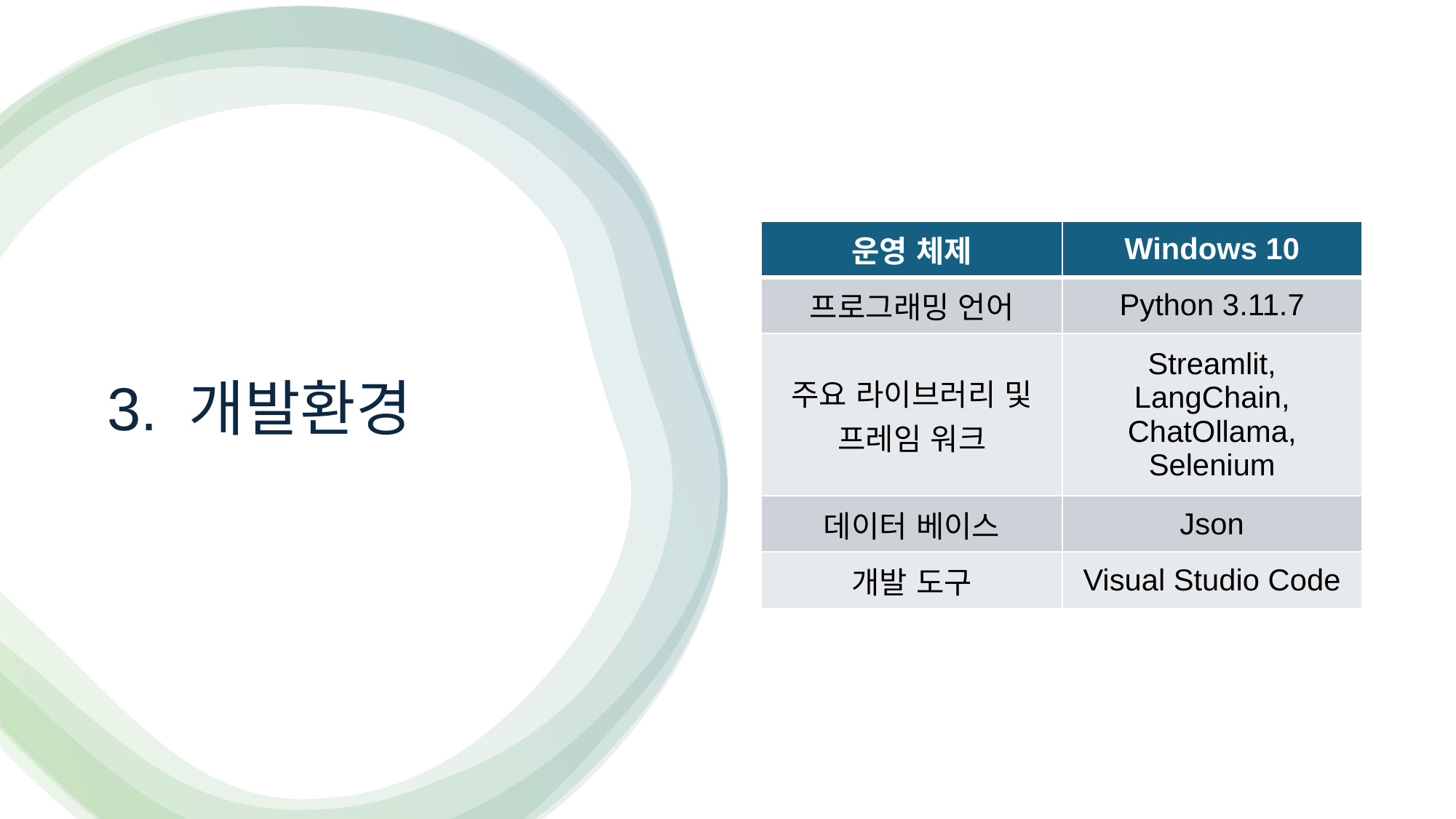

| 운영 체제 | Windows 10 |
| --- | --- |
| 프로그래밍 언어 | Python 3.11.7 |
| 주요 라이브러리 및 프레임 워크 | Streamlit, LangChain, ChatOllama, Selenium |
| 데이터 베이스 | Json |
| 개발 도구 | Visual Studio Code |
# 3. 개발환경